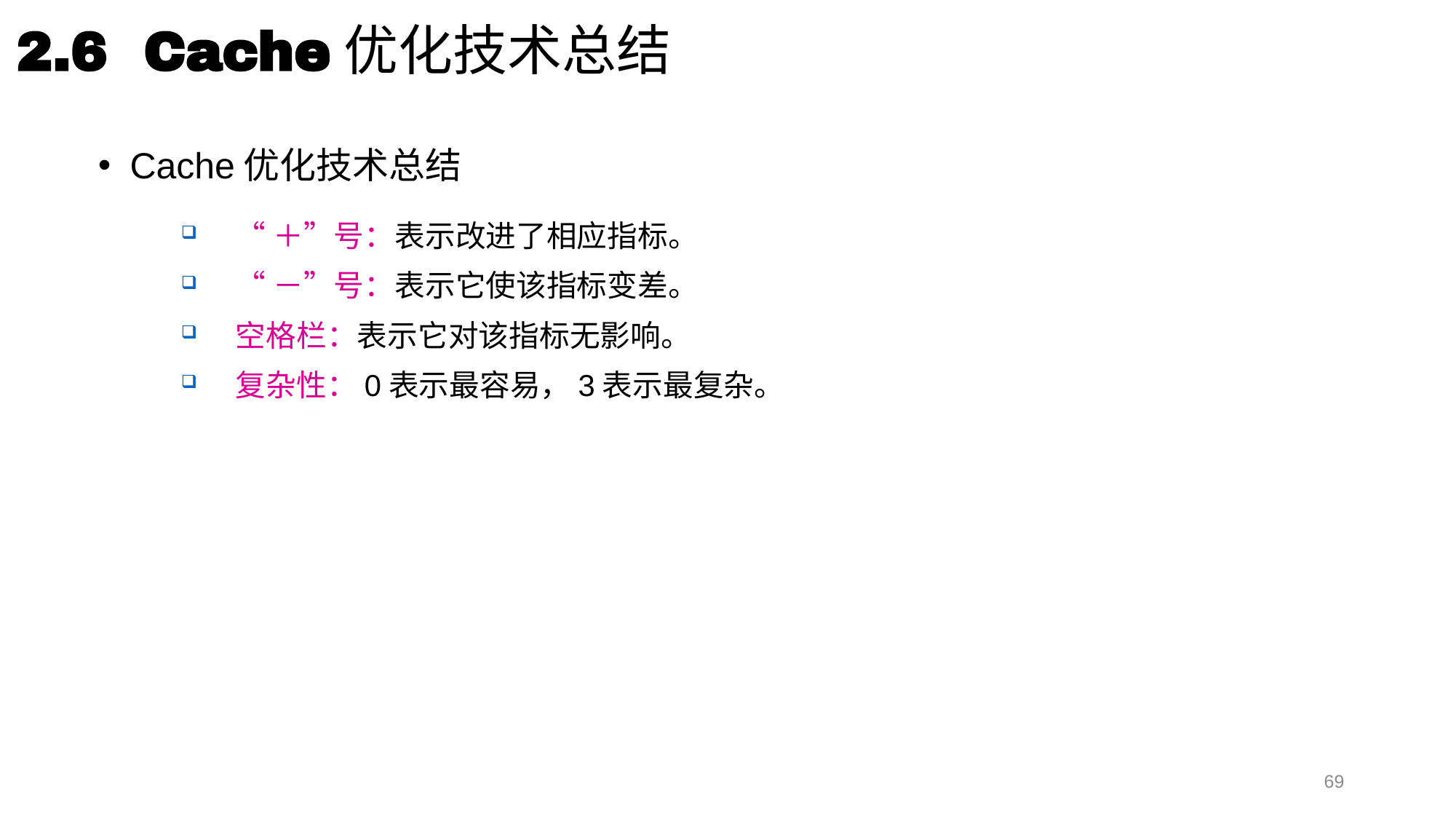

2.6  Cache优化技术总结
Cache优化技术总结
“＋”号：表示改进了相应指标。
“－”号：表示它使该指标变差。
空格栏：表示它对该指标无影响。
复杂性：0表示最容易，3表示最复杂。

69